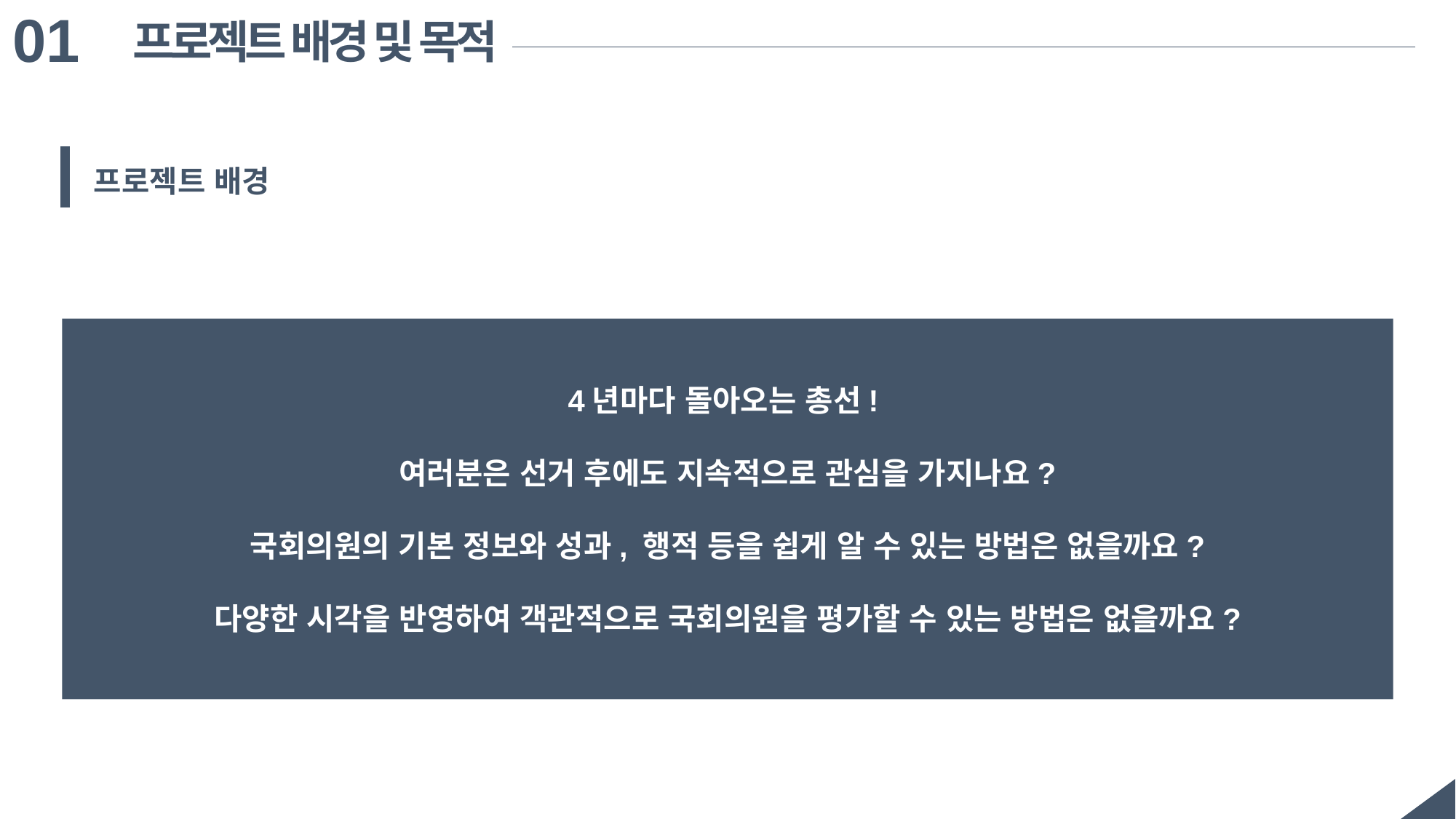

01
프로젝트 배경 및 목적

프로젝트 배경
4년마다 돌아오는 총선!
여러분은 선거 후에도 지속적으로 관심을 가지나요?
국회의원의 기본 정보와 성과, 행적 등을 쉽게 알 수 있는 방법은 없을까요?
다양한 시각을 반영하여 객관적으로 국회의원을 평가할 수 있는 방법은 없을까요?